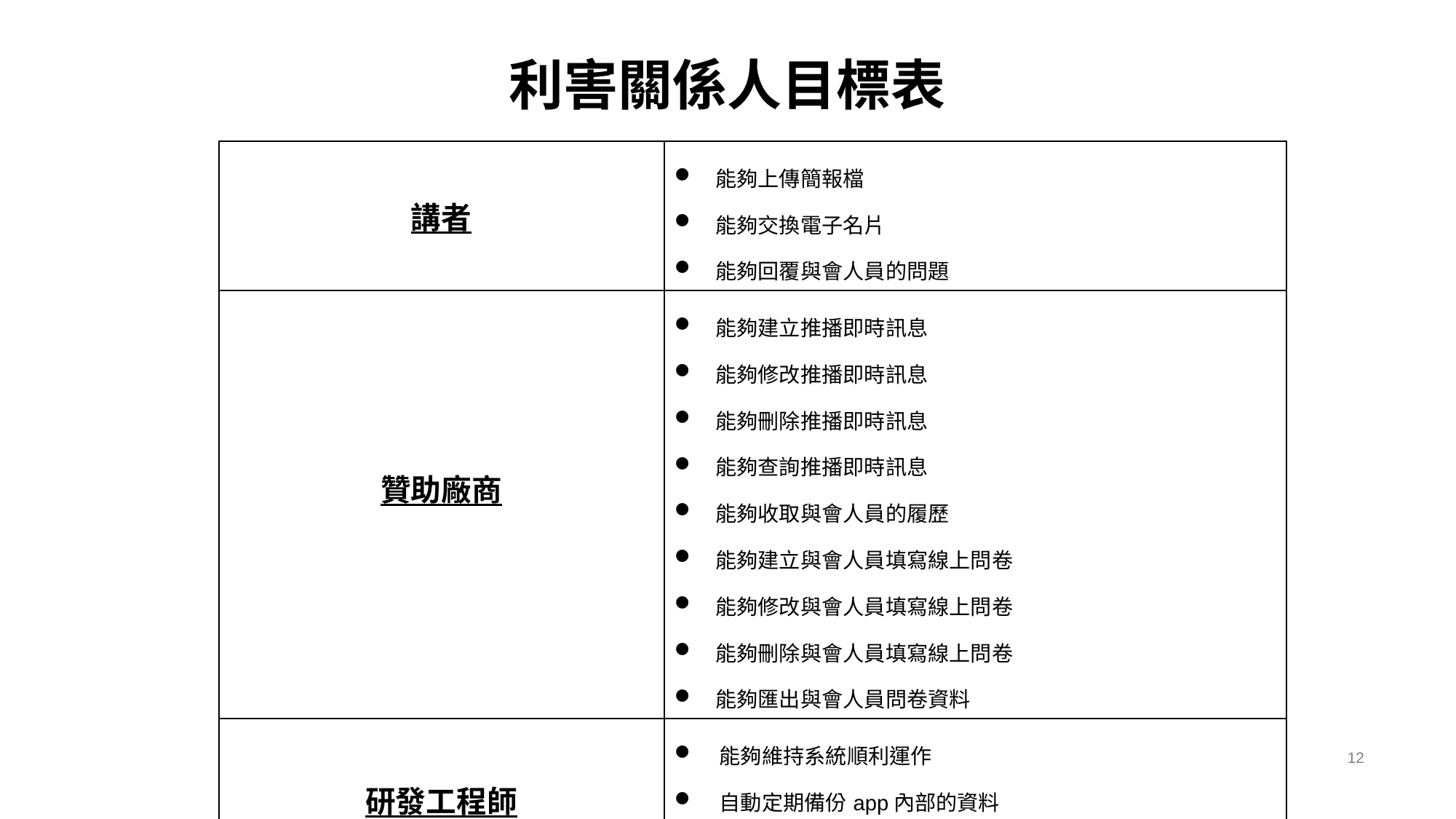

# 利害關係人目標表
| 講者 | 能夠上傳簡報檔 能夠交換電子名片 能夠回覆與會人員的問題 |
| --- | --- |
| 贊助廠商 | 能夠建立推播即時訊息 能夠修改推播即時訊息 能夠刪除推播即時訊息 能夠查詢推播即時訊息 能夠收取與會人員的履歷 能夠建立與會人員填寫線上問卷 能夠修改與會人員填寫線上問卷 能夠刪除與會人員填寫線上問卷 能夠匯出與會人員問卷資料 |
| 研發工程師 | 能夠維持系統順利運作 自動定期備份app內部的資料 能夠提供客製化服務 能夠建立工作人員編輯權限 |

12